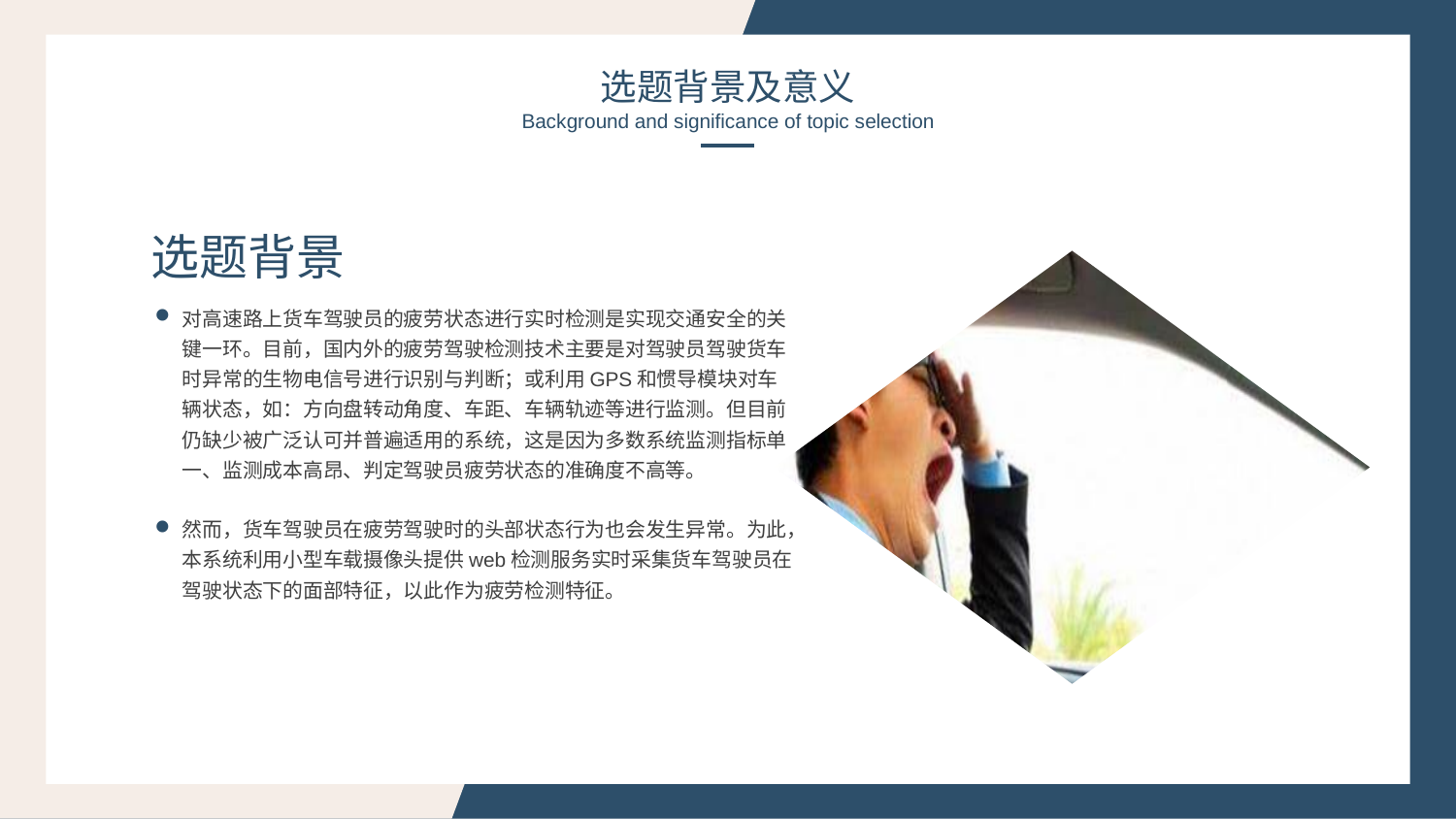

选题背景及意义
Background and significance of topic selection
选题背景

对高速路上货车驾驶员的疲劳状态进行实时检测是实现交通安全的关键一环。目前，国内外的疲劳驾驶检测技术主要是对驾驶员驾驶货车时异常的生物电信号进行识别与判断；或利用GPS和惯导模块对车辆状态，如：方向盘转动角度、车距、车辆轨迹等进行监测。但目前仍缺少被广泛认可并普遍适用的系统，这是因为多数系统监测指标单一、监测成本高昂、判定驾驶员疲劳状态的准确度不高等。
然而，货车驾驶员在疲劳驾驶时的头部状态行为也会发生异常。为此，本系统利用小型车载摄像头提供web检测服务实时采集货车驾驶员在驾驶状态下的面部特征，以此作为疲劳检测特征。